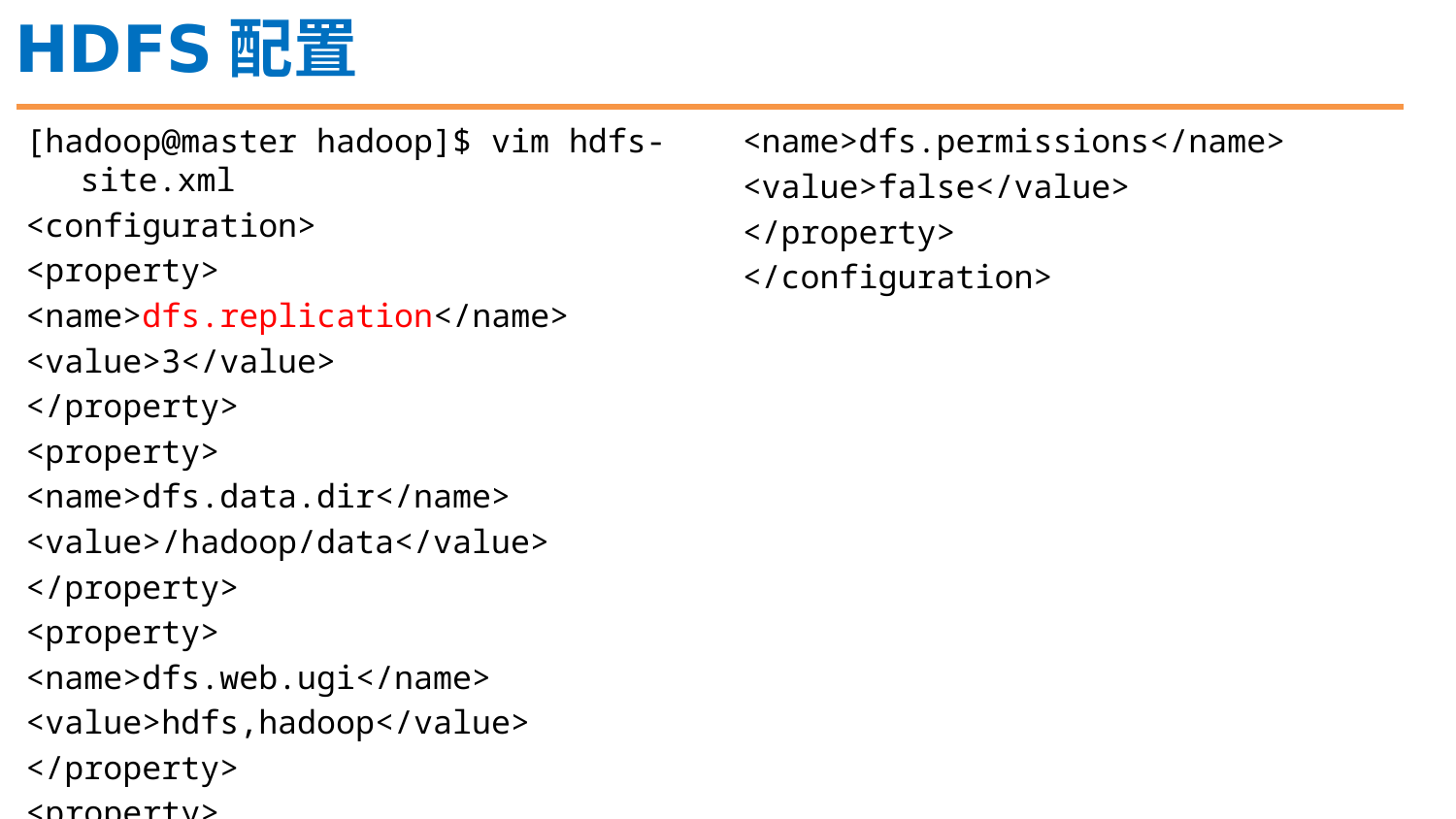

HDFS配置
[hadoop@master hadoop]$ vim hdfs-site.xml
<configuration>
<property>
<name>dfs.replication</name>
<value>3</value>
</property>
<property>
<name>dfs.data.dir</name>
<value>/hadoop/data</value>
</property>
<property>
<name>dfs.web.ugi</name>
<value>hdfs,hadoop</value>
</property>
<property>
<name>dfs.permissions</name>
<value>false</value>
</property>
</configuration>